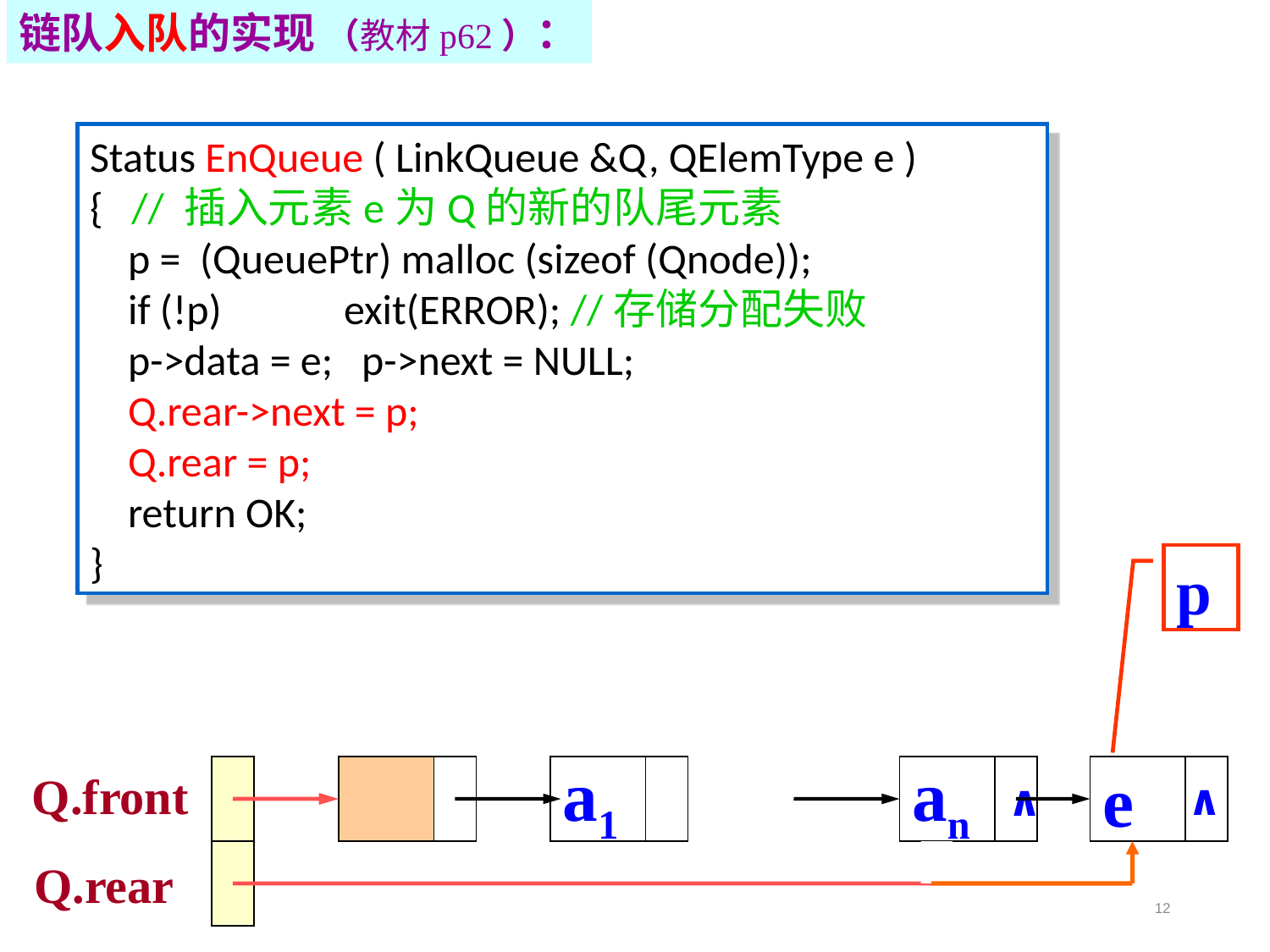

链队入队的实现 （教材p62）：
Status EnQueue ( LinkQueue &Q, QElemType e )
{   // 插入元素e为Q的新的队尾元素
    p =  (QueuePtr) malloc (sizeof (Qnode));
    if (!p) 	exit(ERROR); //存储分配失败
    p->data = e;   p->next = NULL;
    Q.rear->next = p;
    Q.rear = p;
    return OK;
}
p
e

Q.front

a1

an
∧

∧

Q.rear

12